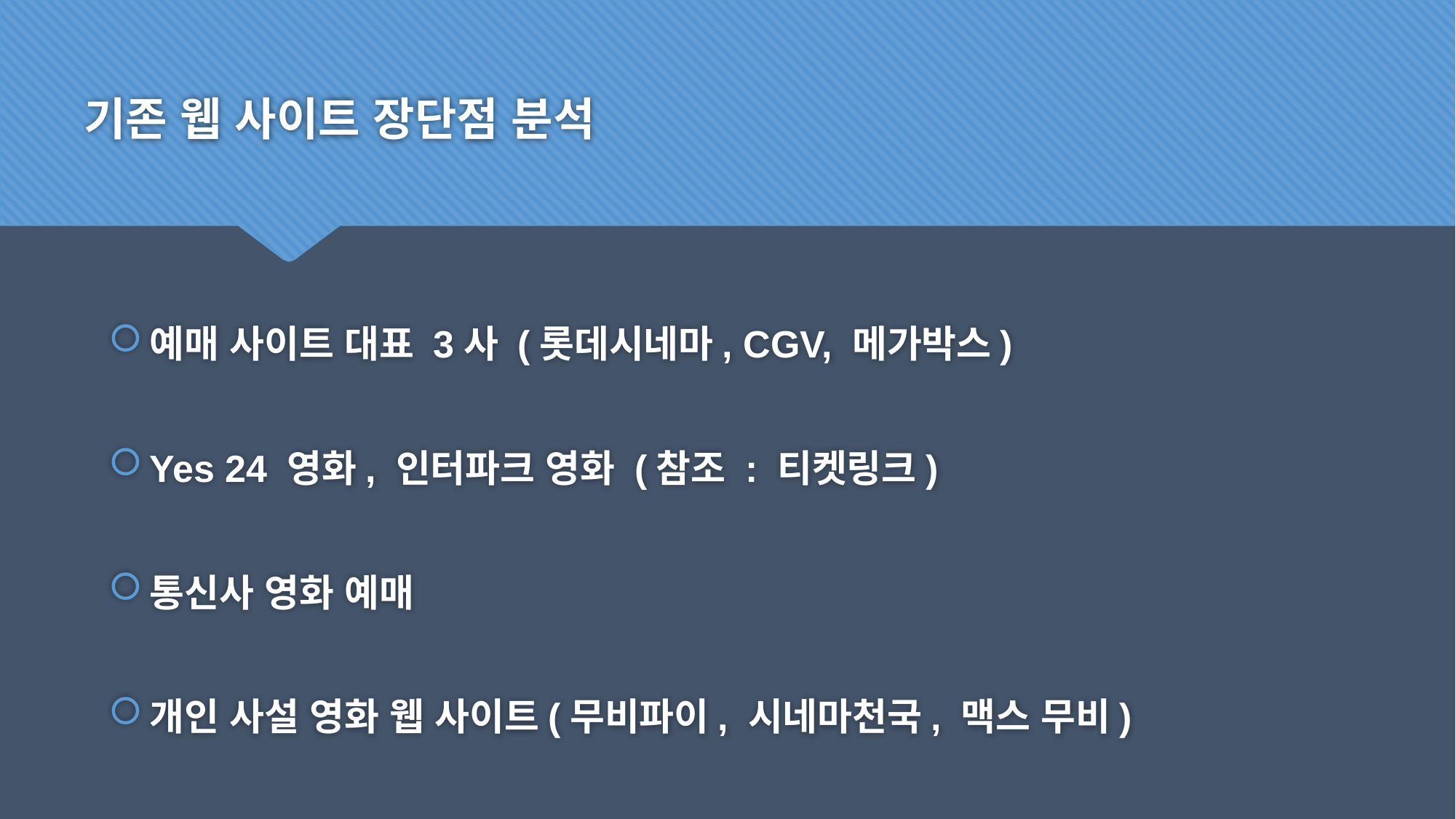

# 기존 웹 사이트 장단점 분석
예매 사이트 대표 3사 (롯데시네마, CGV, 메가박스)

Yes 24 영화, 인터파크 영화 (참조 : 티켓링크)

통신사 영화 예매

개인 사설 영화 웹 사이트(무비파이, 시네마천국, 맥스 무비)